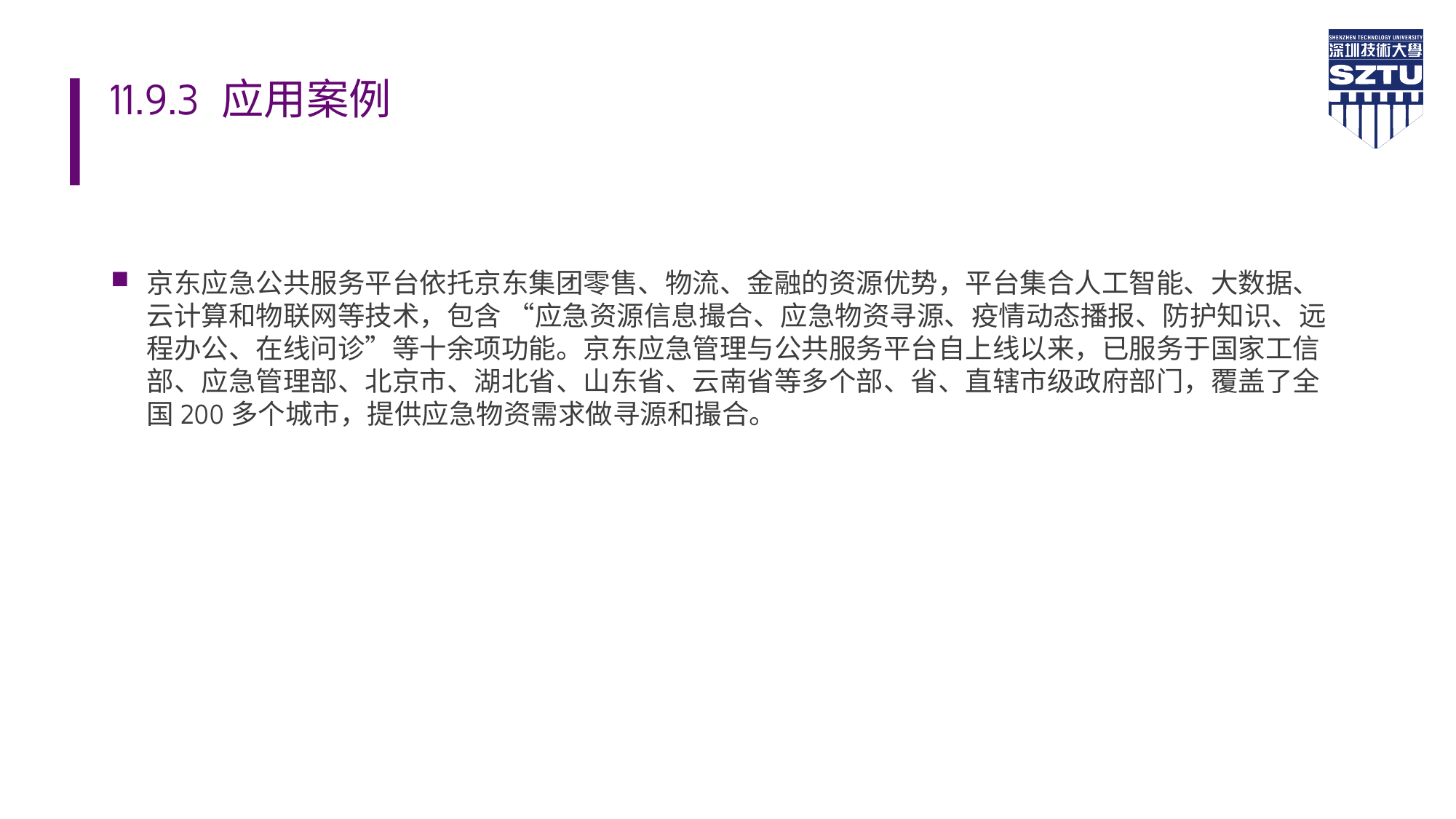

# 11.9.3 应用案例
京东应急公共服务平台依托京东集团零售、物流、金融的资源优势，平台集合人工智能、大数据、云计算和物联网等技术，包含 “应急资源信息撮合、应急物资寻源、疫情动态播报、防护知识、远程办公、在线问诊”等十余项功能。京东应急管理与公共服务平台自上线以来，已服务于国家工信部、应急管理部、北京市、湖北省、山东省、云南省等多个部、省、直辖市级政府部门，覆盖了全国200多个城市，提供应急物资需求做寻源和撮合。